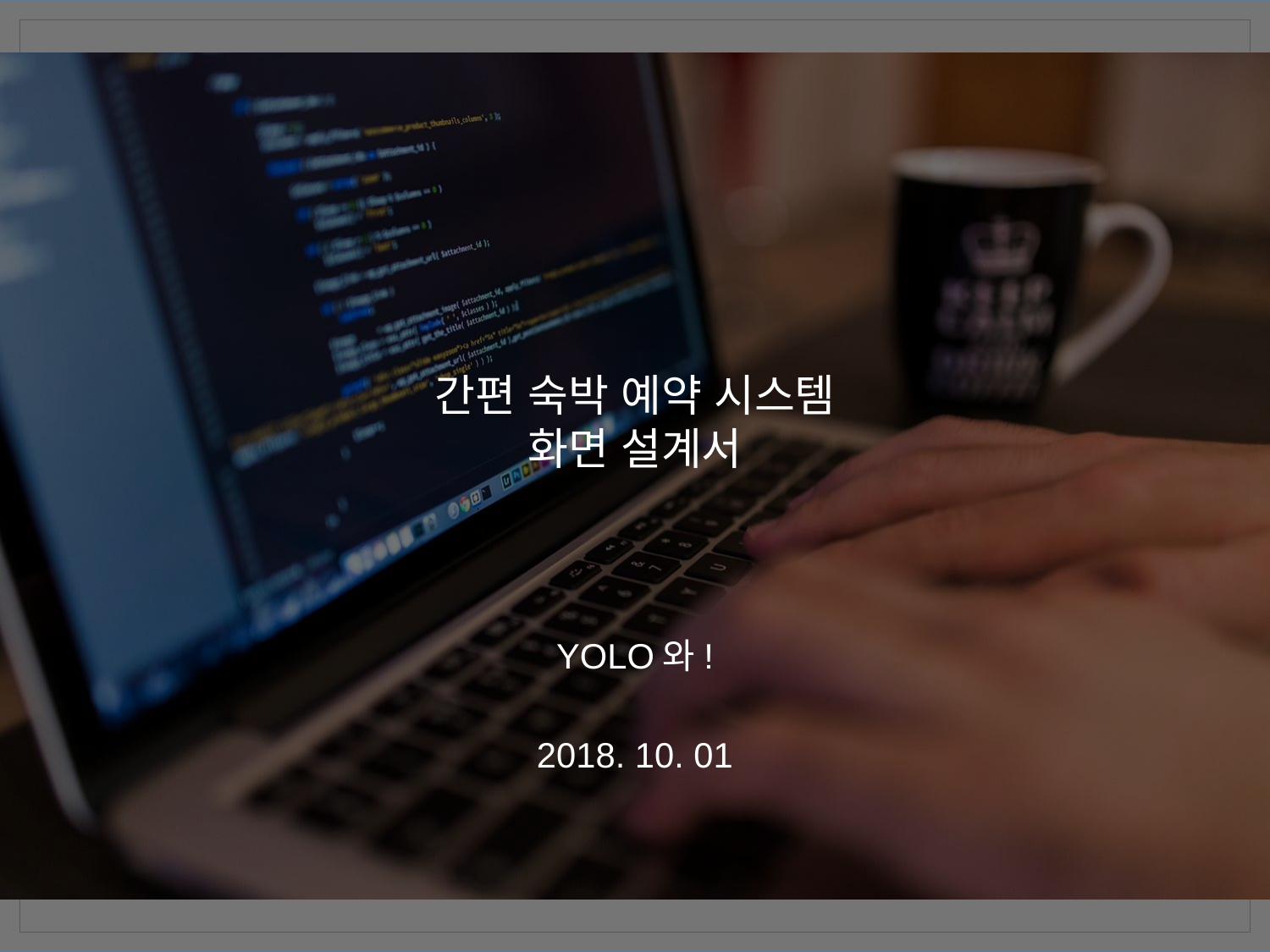

간편 숙박 예약 시스템
화면 설계서
YOLO와!

2018. 10. 01